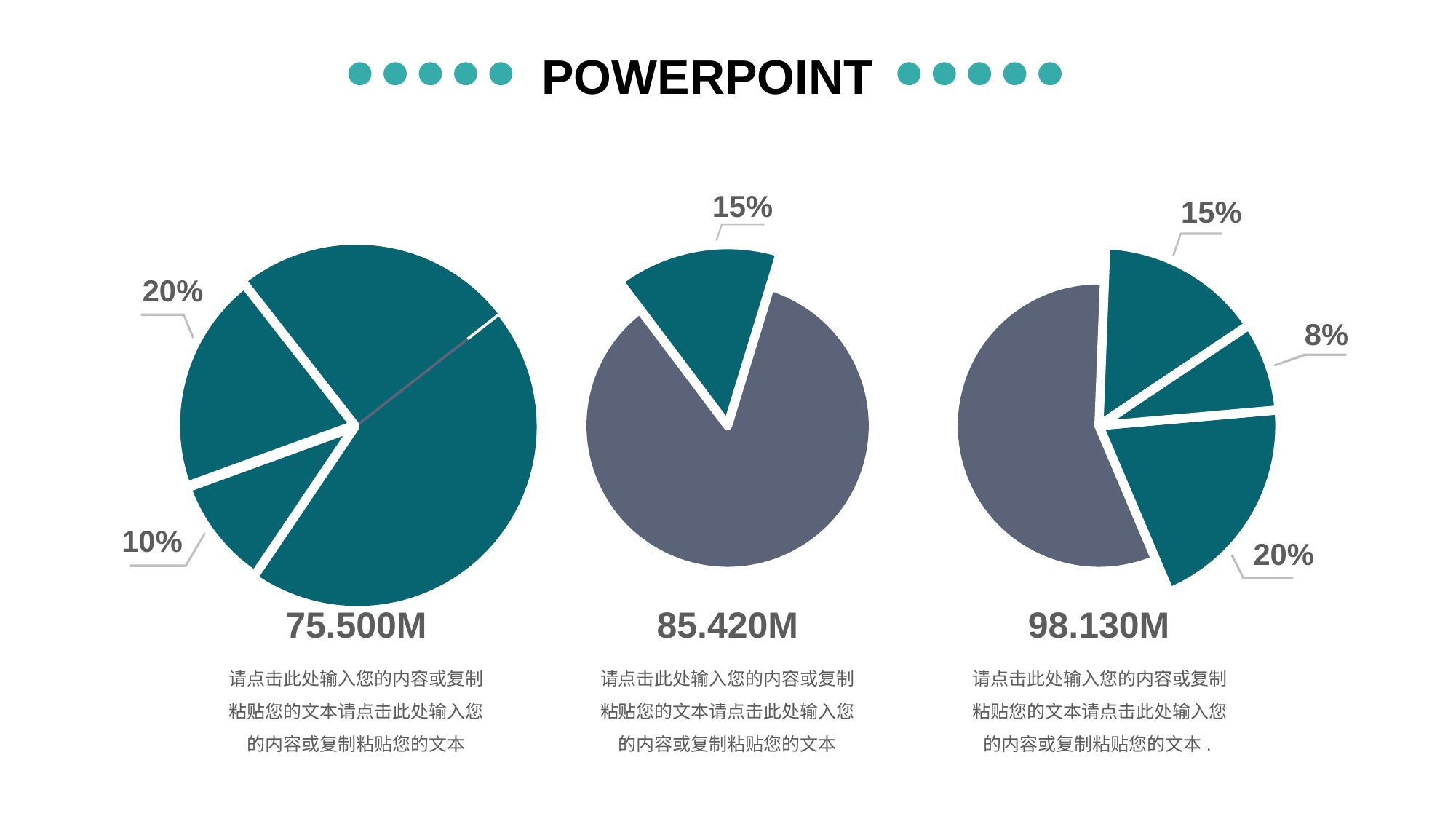

POWERPOINT

15%
15%

### Chart

| Category | 销售额 |
|---|---|
| 第一季度 | 0.25 |
| 第二季度 | 0.45 |
| 第三季度 | 0.1 |
| 第四季度 | 0.2 |

### Chart

| Category | 销售额 |
|---|---|
| 第一季度 | 0.25 |
| 第二季度 | 0.4 |
| 第三季度 | 0.15 |
| 第四季度 | 0.2 |

### Chart

| Category | 销售额 |
|---|---|
| 第一季度 | 0.2 |
| 第二季度 | 0.57 |
| 第三季度 | 0.15 |
| 第四季度 | 0.08 |
20%

8%

10%
20%
75.500M
85.420M
98.130M
请点击此处输入您的内容或复制粘贴您的文本请点击此处输入您的内容或复制粘贴您的文本
请点击此处输入您的内容或复制粘贴您的文本请点击此处输入您的内容或复制粘贴您的文本
请点击此处输入您的内容或复制粘贴您的文本请点击此处输入您的内容或复制粘贴您的文本.